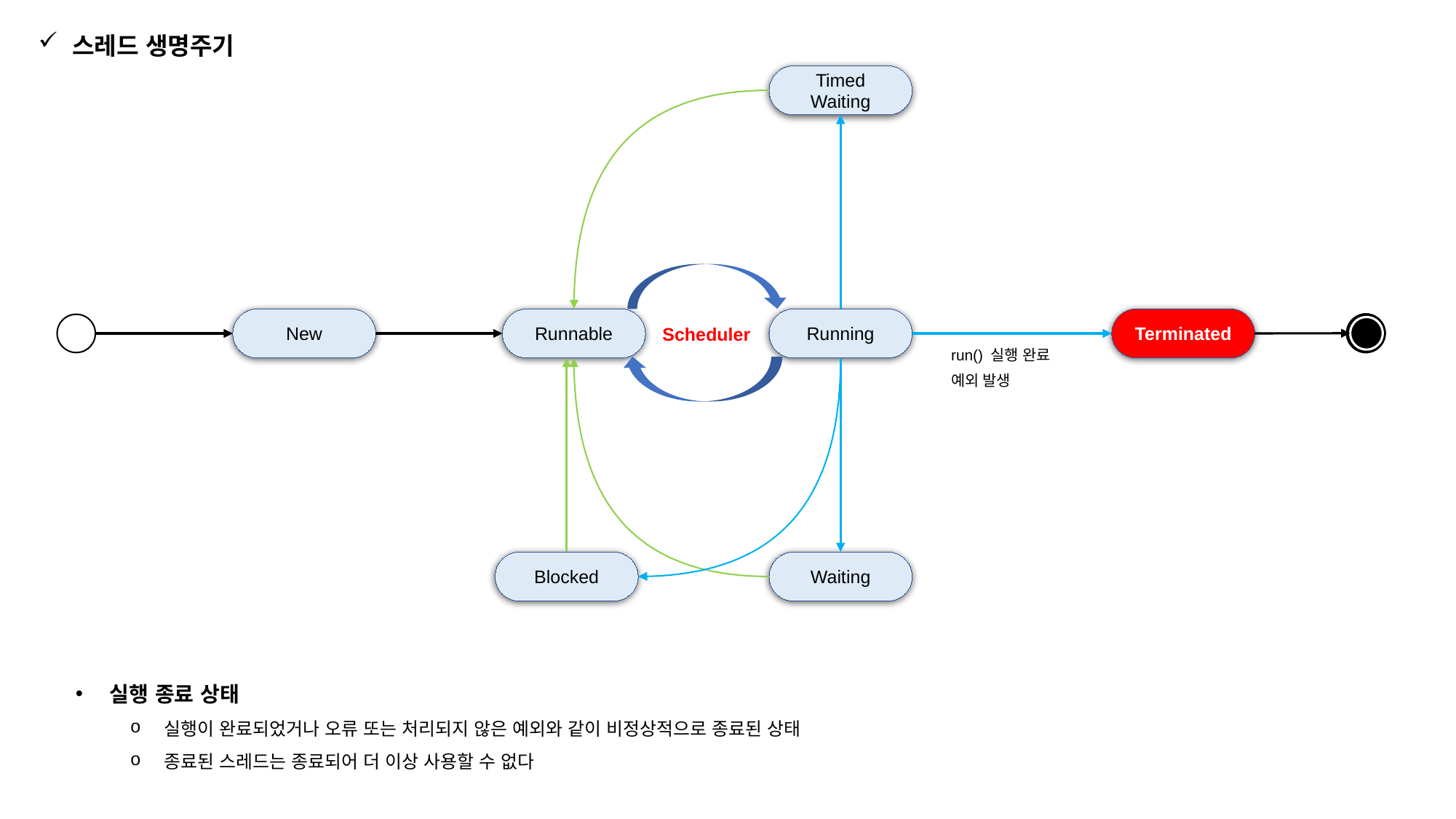

스레드 생명주기
Timed
Waiting

New
Runnable
Terminated
Running

Scheduler
run() 실행 완료
예외 발생

Blocked
Waiting
실행 종료 상태
실행이 완료되었거나 오류 또는 처리되지 않은 예외와 같이 비정상적으로 종료된 상태
종료된 스레드는 종료되어 더 이상 사용할 수 없다